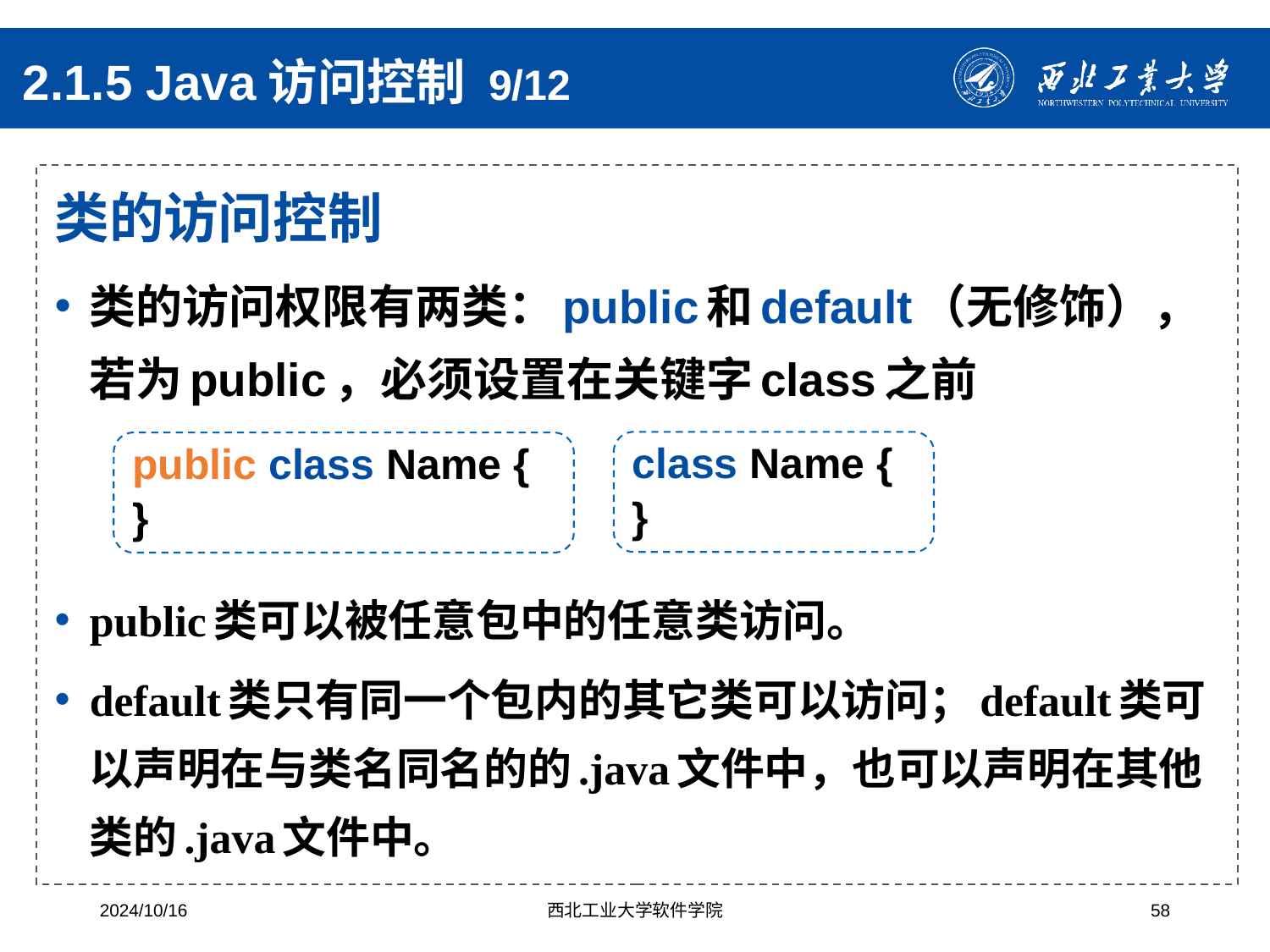

# 2.1.5 Java访问控制 9/12
类的访问控制
类的访问权限有两类：public和default（无修饰），若为public，必须设置在关键字class之前

public类可以被任意包中的任意类访问。
default类只有同一个包内的其它类可以访问；default类可以声明在与类名同名的的.java文件中，也可以声明在其他类的.java文件中。
class Name {
}
public class Name {
}
2024/10/16
西北工业大学软件学院
58